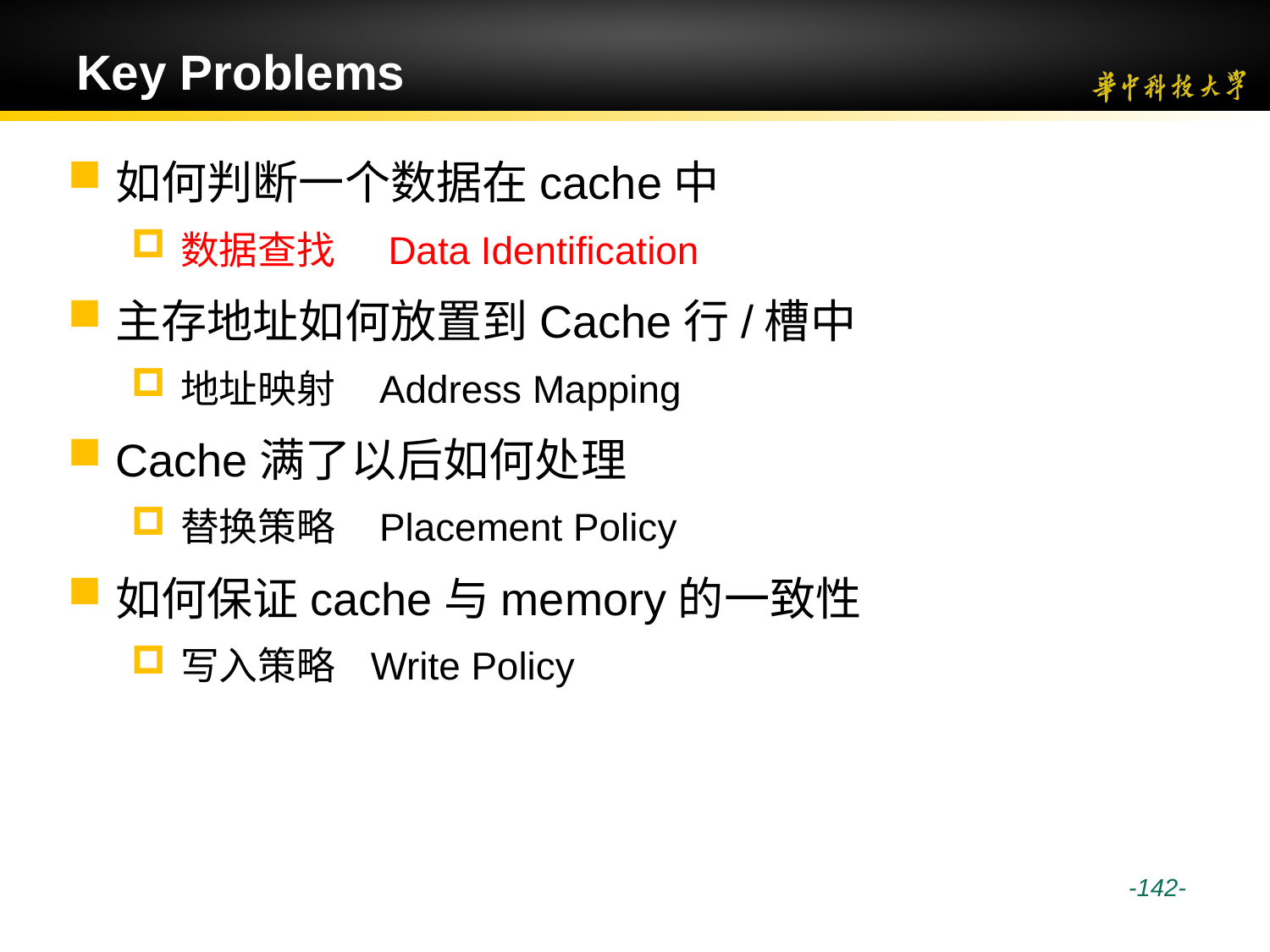

# Key Problems
如何判断一个数据在cache中
数据查找     Data Identification
主存地址如何放置到Cache行/槽中
地址映射    Address Mapping
Cache满了以后如何处理
替换策略    Placement Policy
如何保证cache与memory的一致性
写入策略   Write Policy
 -142-